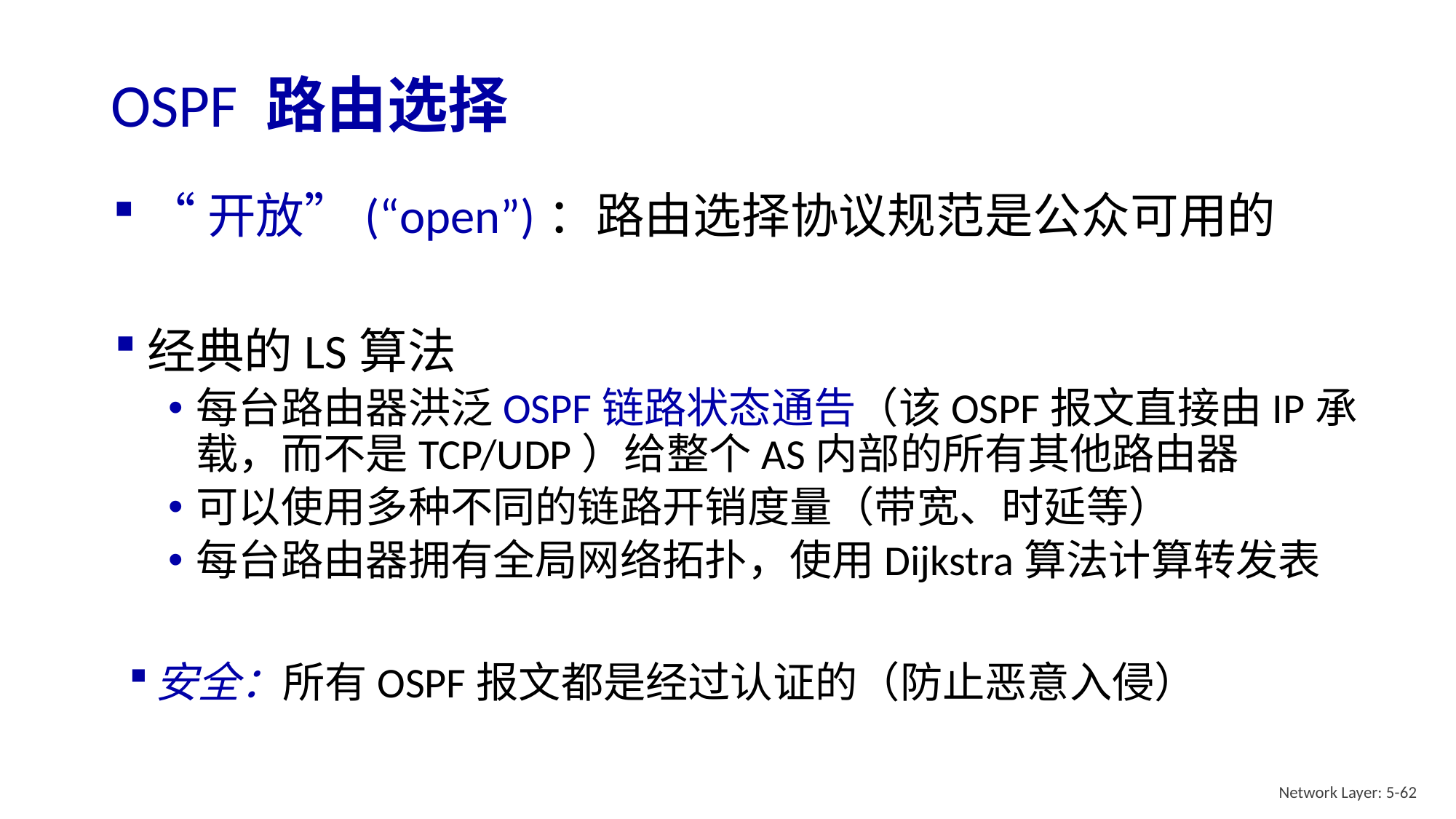

# OSPF 路由选择
“开放”(“open”)：路由选择协议规范是公众可用的

经典的LS算法
每台路由器洪泛OSPF链路状态通告（该OSPF报文直接由IP承载，而不是TCP/UDP）给整个AS内部的所有其他路由器
可以使用多种不同的链路开销度量（带宽、时延等）
每台路由器拥有全局网络拓扑，使用Dijkstra算法计算转发表

安全：所有OSPF报文都是经过认证的（防止恶意入侵）

Network Layer: 5-62